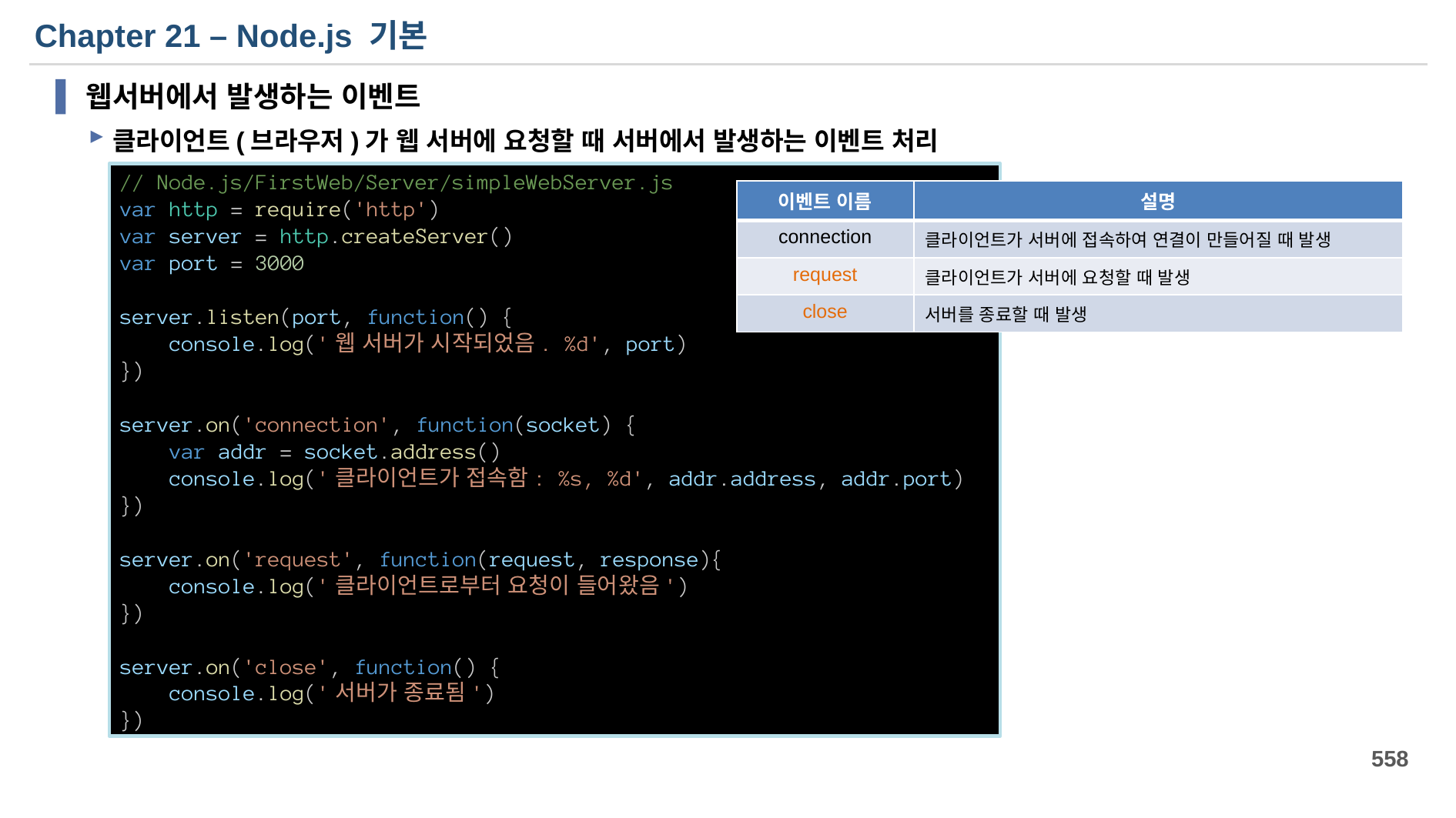

# Chapter 21 – Node.js 기본
웹서버에서 발생하는 이벤트
클라이언트(브라우저)가 웹 서버에 요청할 때 서버에서 발생하는 이벤트 처리

// Node.js/FirstWeb/Server/simpleWebServer.js
var http = require('http')                          // (0)
var server = http.createServer()                    // (1)
var port = 3000
server.listen(port, function() {                    // (2)
    console.log('웹 서버가 시작되었음. %d', port)
})
server.on('connection', function(socket) {
    var addr = socket.address()
    console.log('클라이언트가 접속함: %s, %d', addr.address, addr.port)
})
server.on('request', function(request, response){
    console.log('클라이언트로부터 요청이 들어왔음')
})
server.on('close', function() {
    console.log('서버가 종료됨')
})
| 이벤트 이름 | 설명 |
| --- | --- |
| connection | 클라이언트가 서버에 접속하여 연결이 만들어질 때 발생 |
| request | 클라이언트가 서버에 요청할 때 발생 |
| close | 서버를 종료할 때 발생 |
558